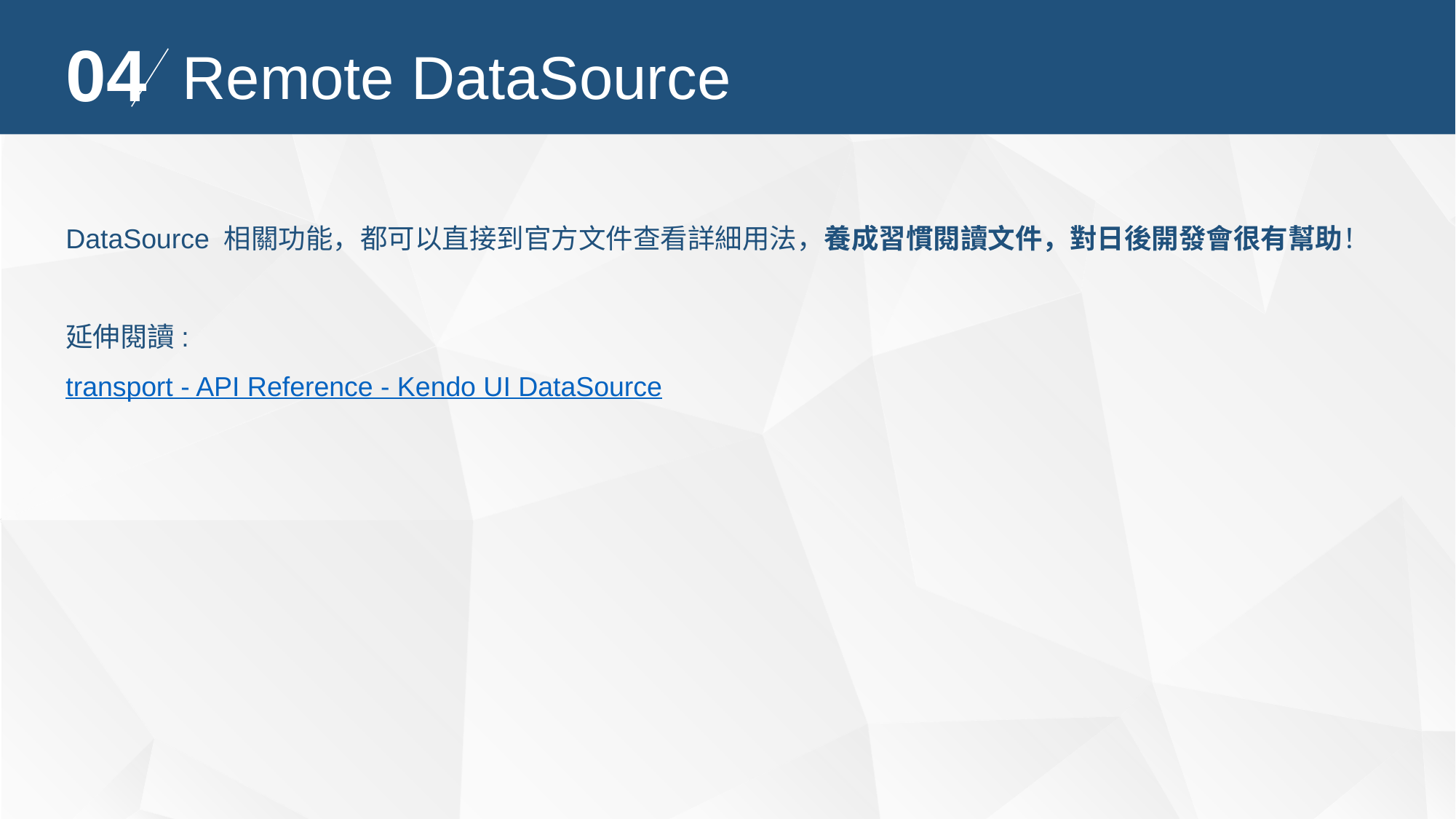

04
Remote DataSource
DataSource 相關功能，都可以直接到官方文件查看詳細用法，養成習慣閱讀文件，對日後開發會很有幫助！

延伸閱讀:
transport - API Reference - Kendo UI DataSource